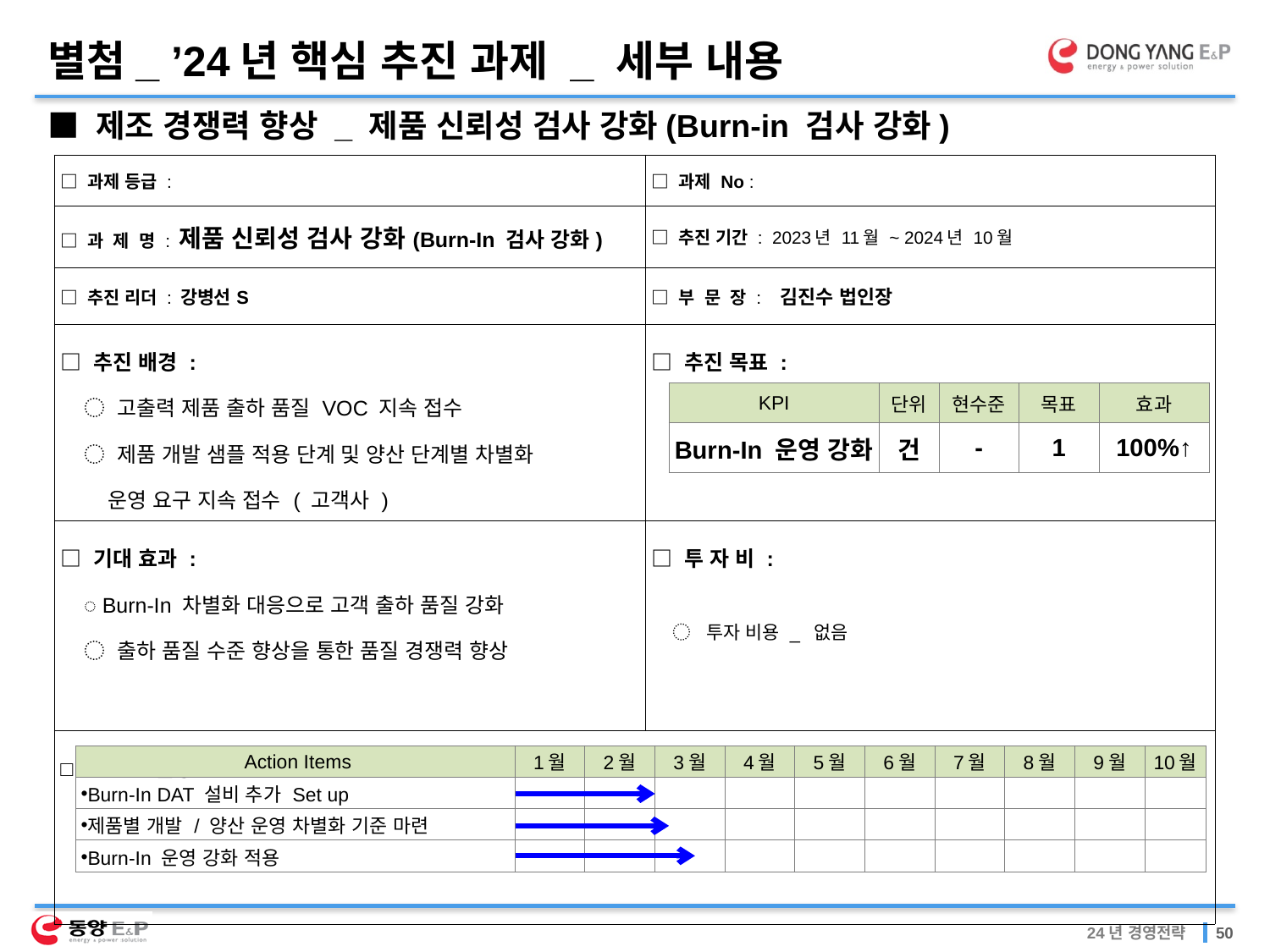

별첨_ ’24년 핵심 추진 과제 _ 세부 내용
■ 제조 경쟁력 향상 _ 제품 신뢰성 검사 강화(Burn-in 검사 강화)
| □ 과제 등급 : | □ 과제 No : |
| --- | --- |
| □ 과 제 명 : 제품 신뢰성 검사 강화(Burn-In 검사 강화) | □ 추진 기간 : 2023년 11월 ~ 2024년 10월 |
| □ 추진 리더 : 강병선S | □ 부 문 장 : 김진수 법인장 |
| □ 추진 배경 : ◌ 고출력 제품 출하 품질 VOC 지속 접수 ◌ 제품 개발 샘플 적용 단계 및 양산 단계별 차별화 운영 요구 지속 접수 ( 고객사 ) | □ 추진 목표 : |
| □ 기대 효과 : ◌ Burn-In 차별화 대응으로 고객 출하 품질 강화 ◌ 출하 품질 수준 향상을 통한 품질 경쟁력 향상 | □ 투 자 비 :   ◌ 투자 비용 \_ 없음 |
| □ Action 활동 |  |
| KPI | 단위 | 현수준 | 목표 | 효과 |
| --- | --- | --- | --- | --- |
| Burn-In 운영 강화 | 건 | - | 1 | 100%↑ |
| Action Items | 1월 | 2월 | 3월 | 4월 | 5월 | 6월 | 7월 | 8월 | 9월 | 10월 |
| --- | --- | --- | --- | --- | --- | --- | --- | --- | --- | --- |
| Burn-In DAT 설비 추가 Set up |  |  |  |  |  |  |  |  |  |  |
| 제품별 개발 / 양산 운영 차별화 기준 마련 |  |  |  |  |  |  |  |  |  |  |
| Burn-In 운영 강화 적용 |  |  |  |  |  |  |  |  |  |  |